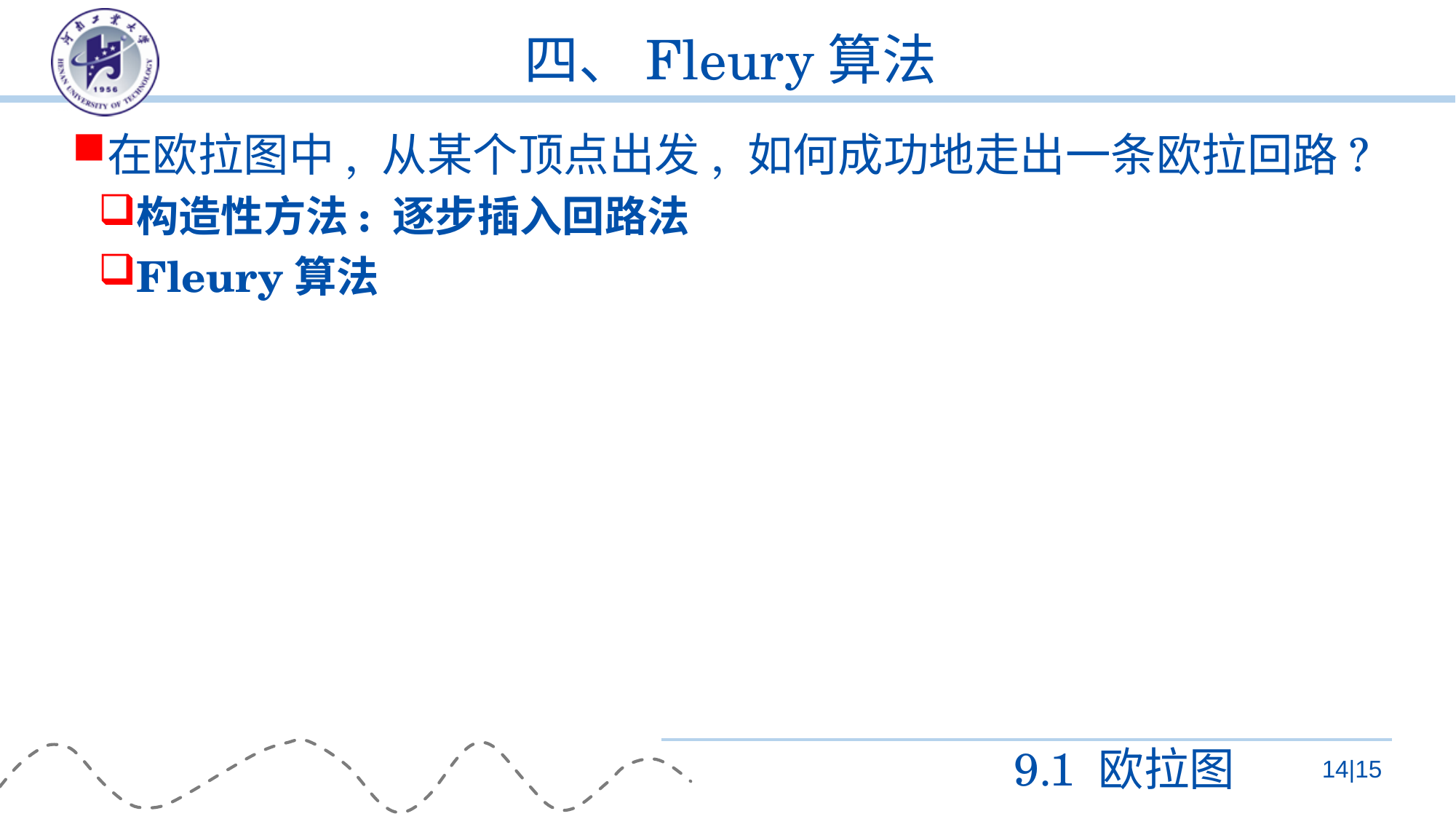

# 四、Fleury算法
在欧拉图中, 从某个顶点出发, 如何成功地走出一条欧拉回路?
构造性方法: 逐步插入回路法
Fleury算法
9.1 欧拉图
14|15